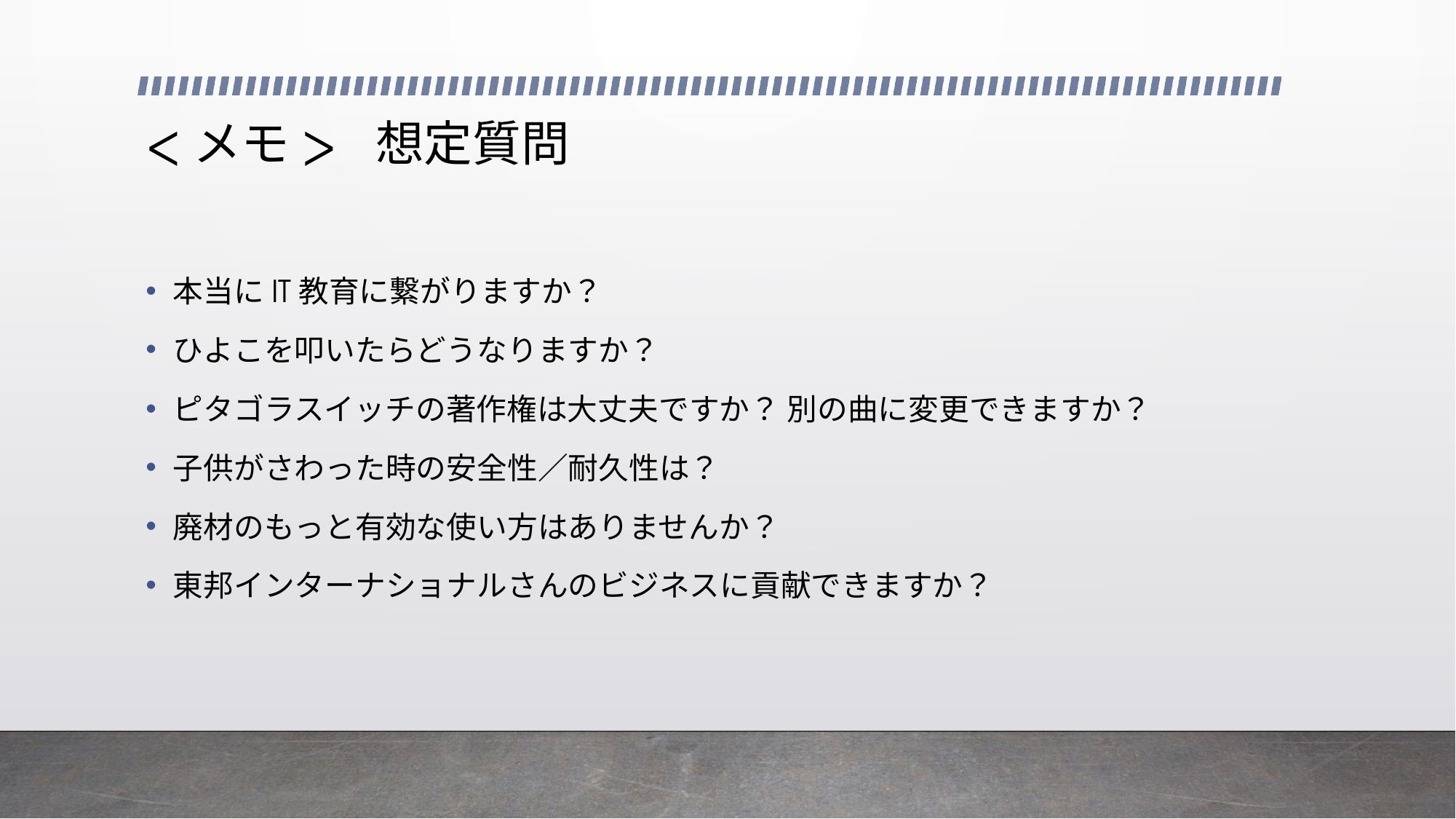

# <メモ>  想定質問
本当にIT教育に繋がりますか？
ひよこを叩いたらどうなりますか？
ピタゴラスイッチの著作権は大丈夫ですか？ 別の曲に変更できますか？
子供がさわった時の安全性／耐久性は？
廃材のもっと有効な使い方はありませんか？
東邦インターナショナルさんのビジネスに貢献できますか？